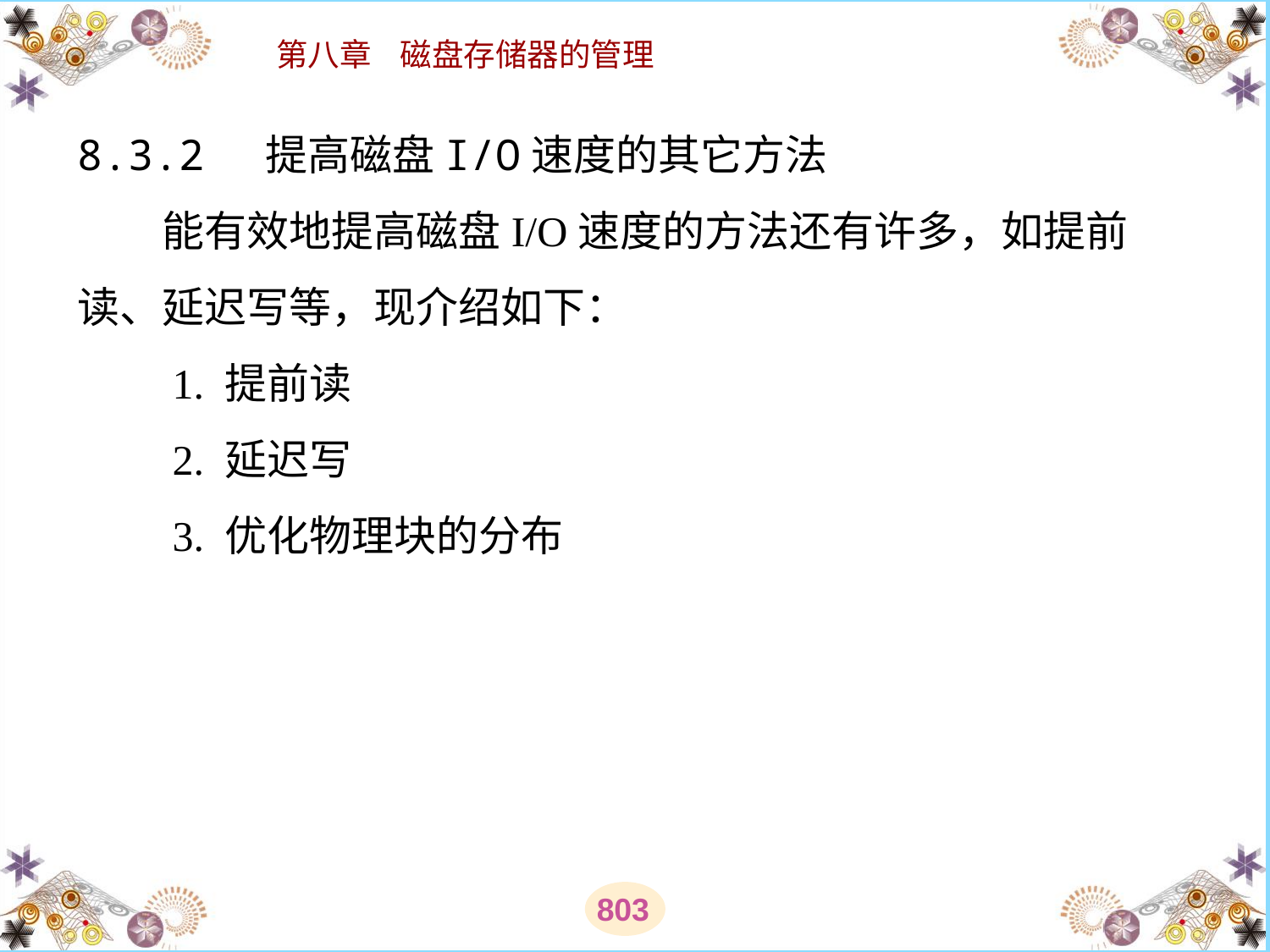

# 8.3.2  提高磁盘I/O速度的其它方法 　　能有效地提高磁盘I/O速度的方法还有许多，如提前读、延迟写等，现介绍如下： 　　1. 提前读 　　2. 延迟写 　　3. 优化物理块的分布